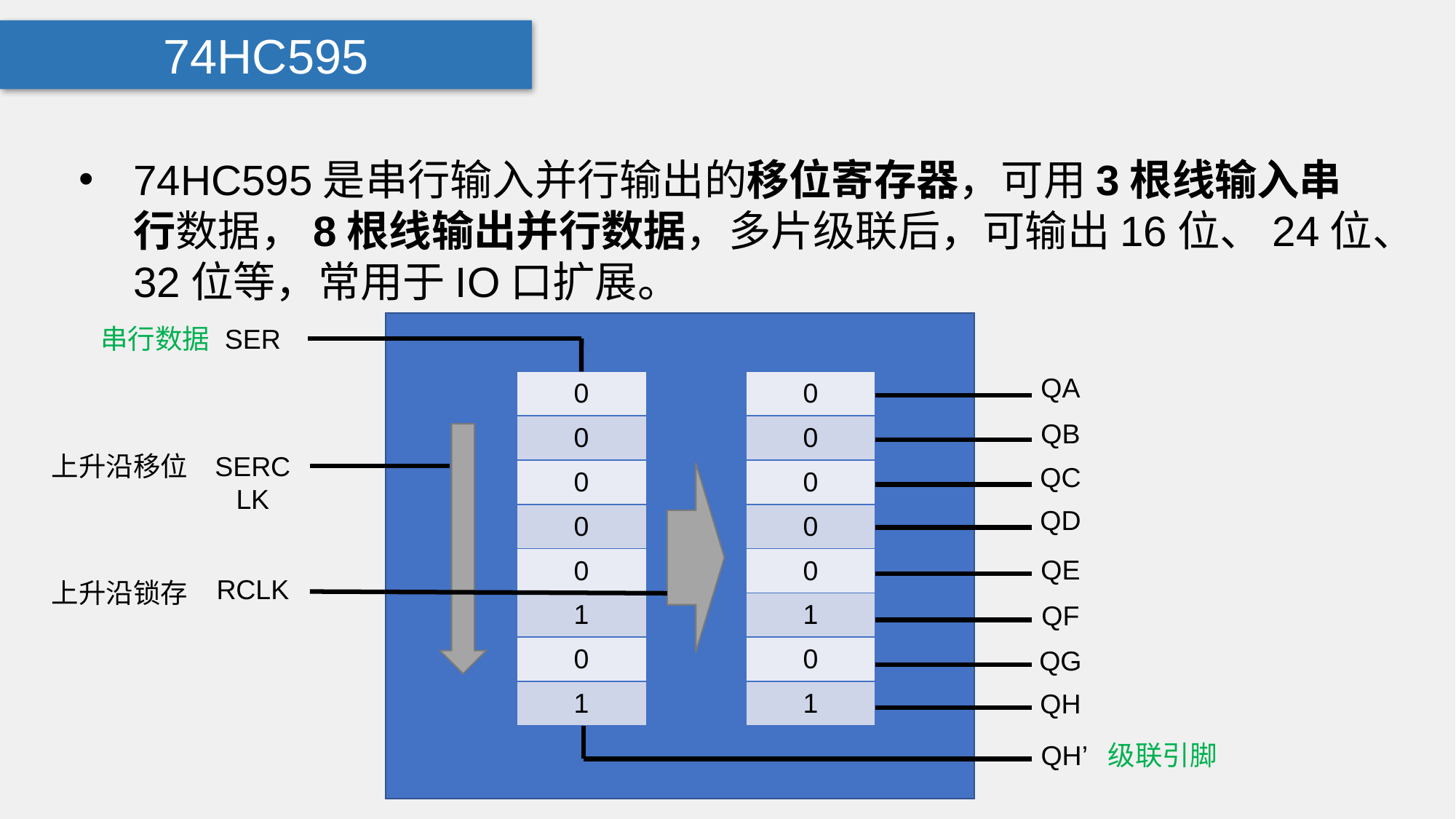

74HC595
74HC595是串行输入并行输出的移位寄存器，可用3根线输入串行数据，8根线输出并行数据，多片级联后，可输出16位、24位、32位等，常用于IO口扩展。

串行数据
SER
QA
| 0 |
| --- |
| 0 |
| 0 |
| 0 |
| 0 |
| 1 |
| 0 |
| 1 |
| 0 |
| --- |
| 0 |
| 0 |
| 0 |
| 0 |
| 1 |
| 0 |
| 1 |
QB

上升沿移位
SERCLK
QC

QD
QE
RCLK
上升沿锁存
QF
QG
QH
 QH’
级联引脚